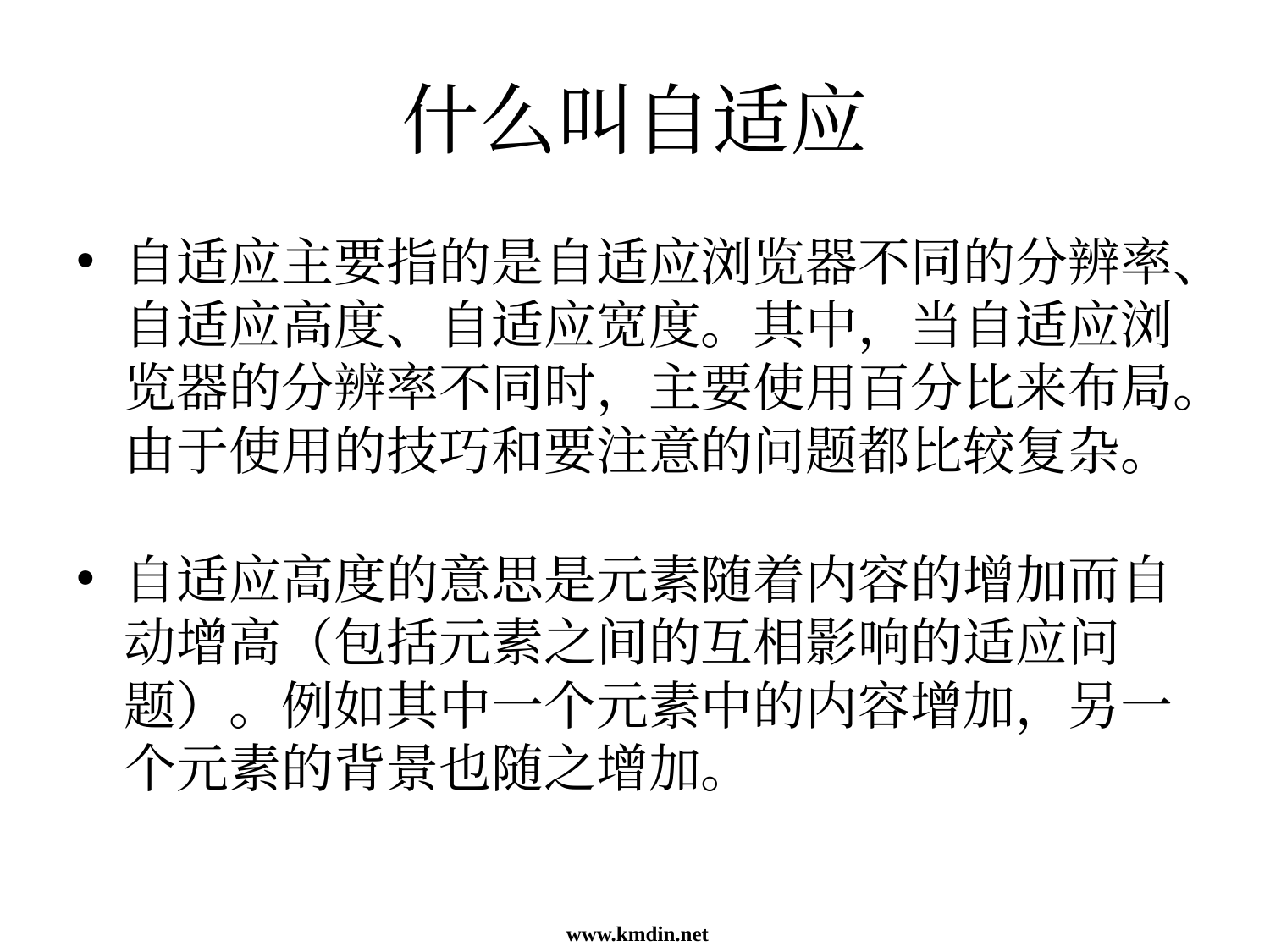

# 什么叫自适应
自适应主要指的是自适应浏览器不同的分辨率、自适应高度、自适应宽度。其中，当自适应浏览器的分辨率不同时，主要使用百分比来布局。由于使用的技巧和要注意的问题都比较复杂。
自适应高度的意思是元素随着内容的增加而自动增高（包括元素之间的互相影响的适应问题）。例如其中一个元素中的内容增加，另一个元素的背景也随之增加。